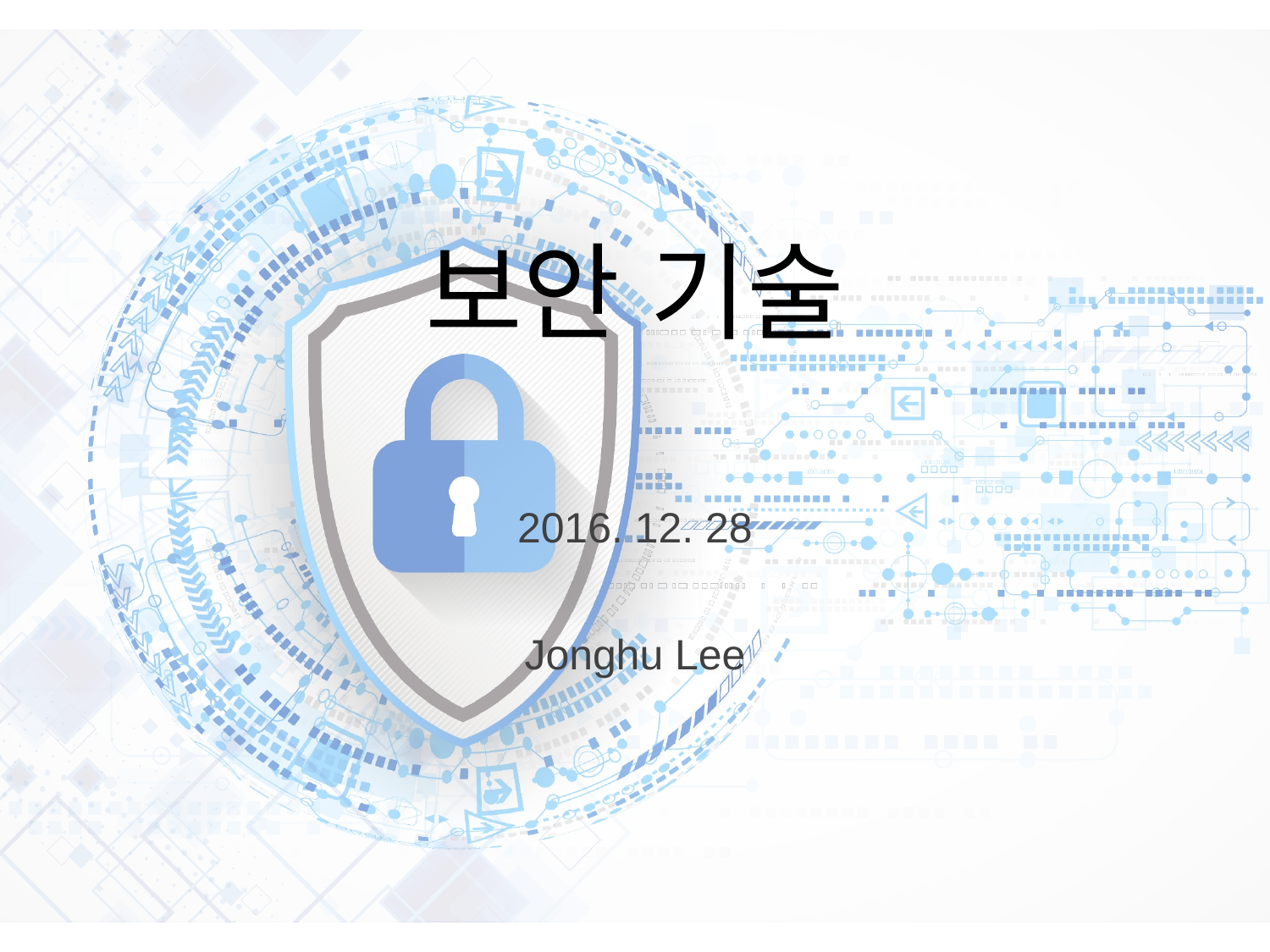

# 보안 기술
2016. 12. 28

Jonghu Lee